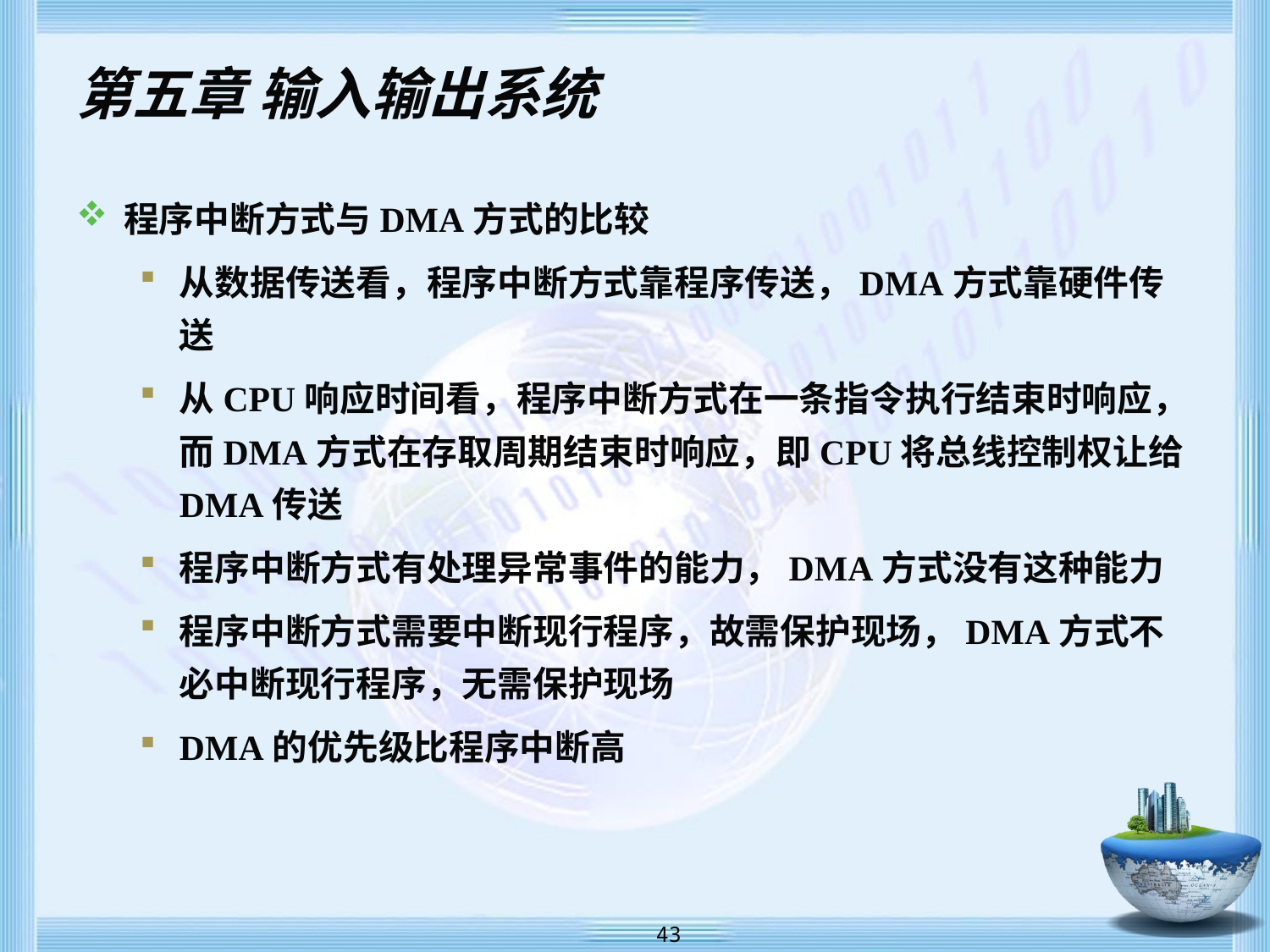

# 第五章 输入输出系统
程序中断方式与DMA方式的比较
从数据传送看，程序中断方式靠程序传送，DMA方式靠硬件传送
从CPU响应时间看，程序中断方式在一条指令执行结束时响应，而DMA方式在存取周期结束时响应，即CPU将总线控制权让给DMA传送
程序中断方式有处理异常事件的能力，DMA方式没有这种能力
程序中断方式需要中断现行程序，故需保护现场，DMA方式不必中断现行程序，无需保护现场
DMA的优先级比程序中断高

    43